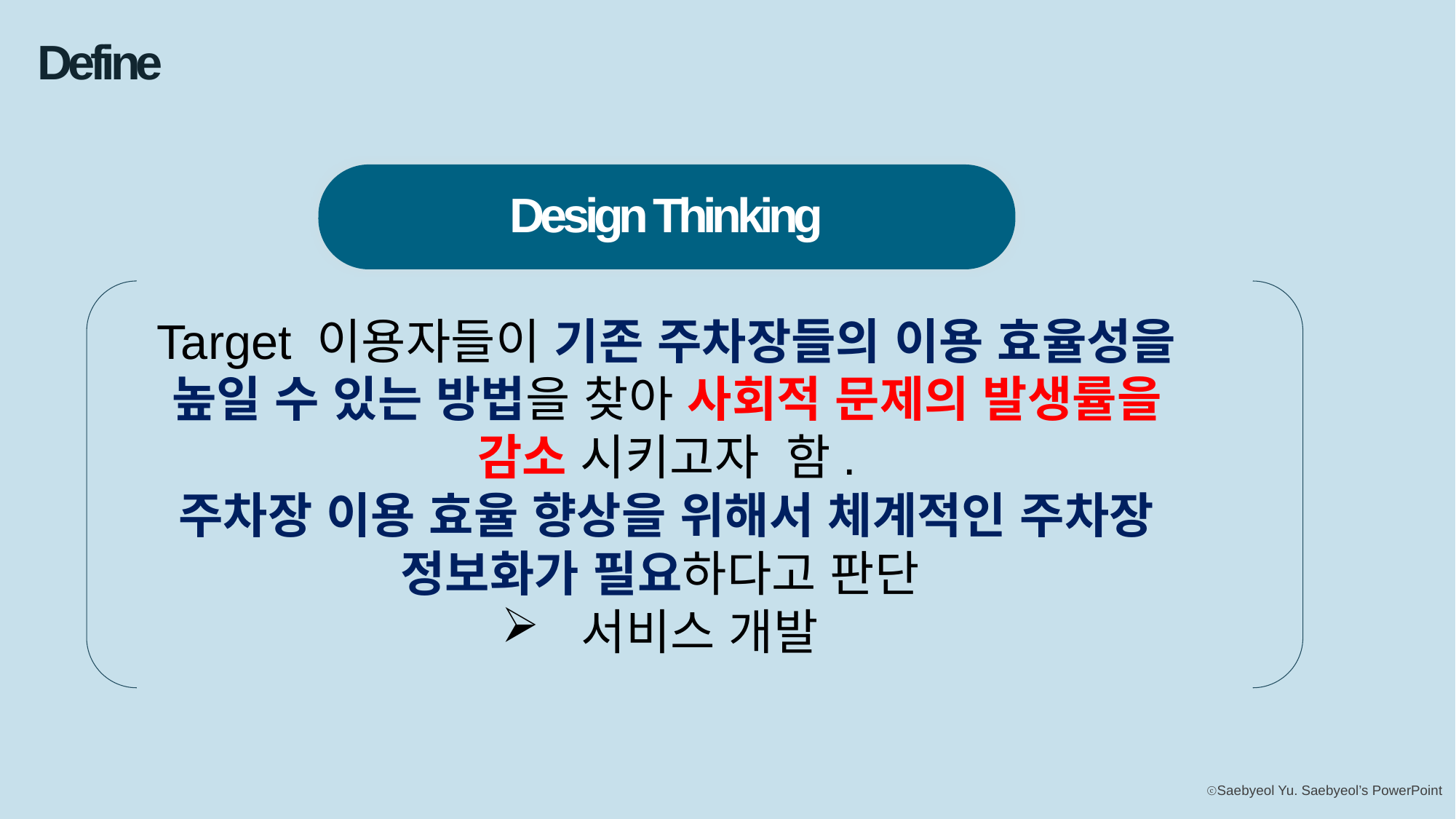

Define

Design Thinking

Target 이용자들이 기존 주차장들의 이용 효율성을 높일 수 있는 방법을 찾아 사회적 문제의 발생률을 감소 시키고자  함.
주차장 이용 효율 향상을 위해서 체계적인 주차장 정보화가 필요하다고 판단
 서비스 개발